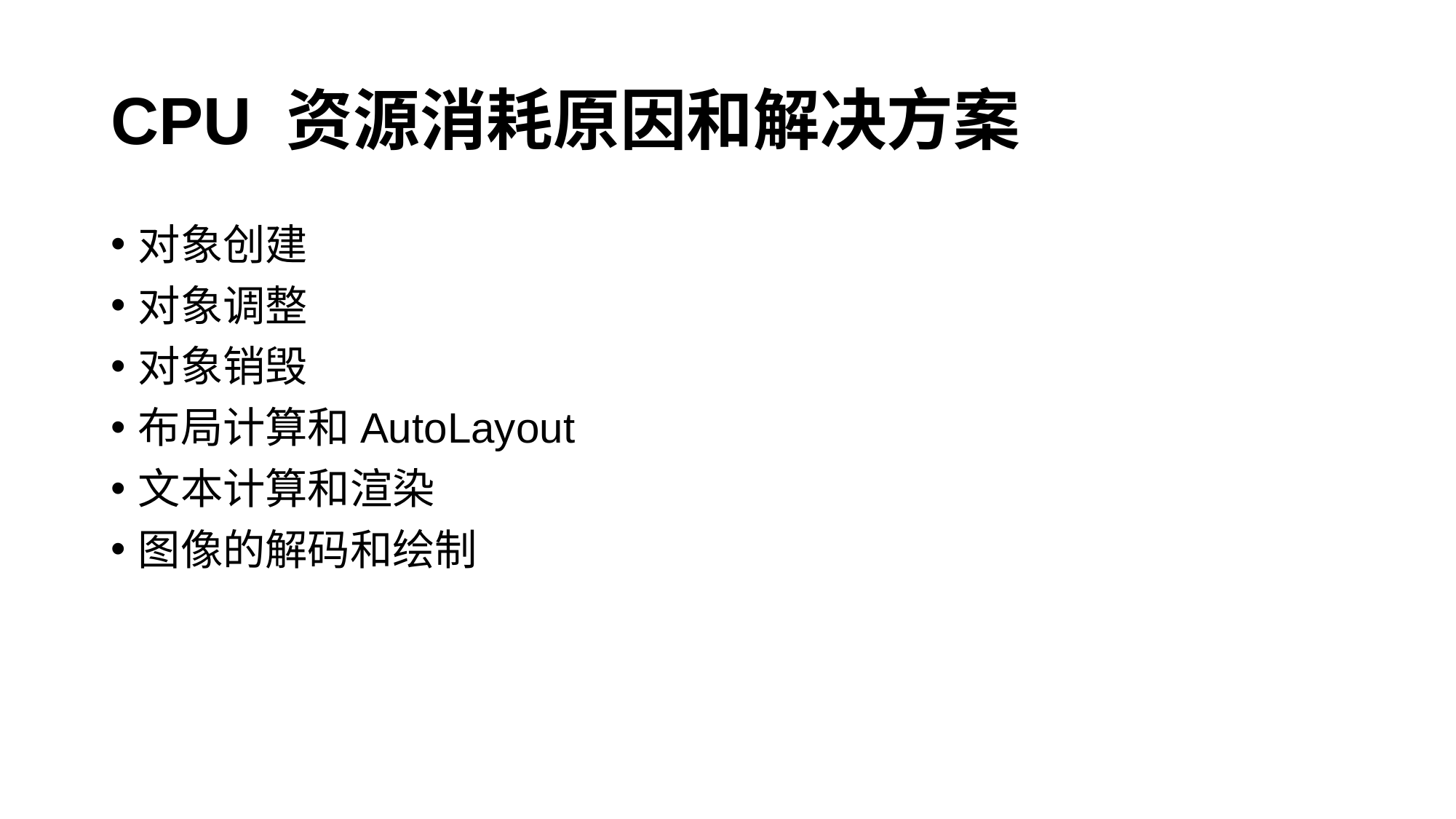

# CPU 资源消耗原因和解决方案
对象创建
对象调整
对象销毁
布局计算和AutoLayout
文本计算和渲染
图像的解码和绘制